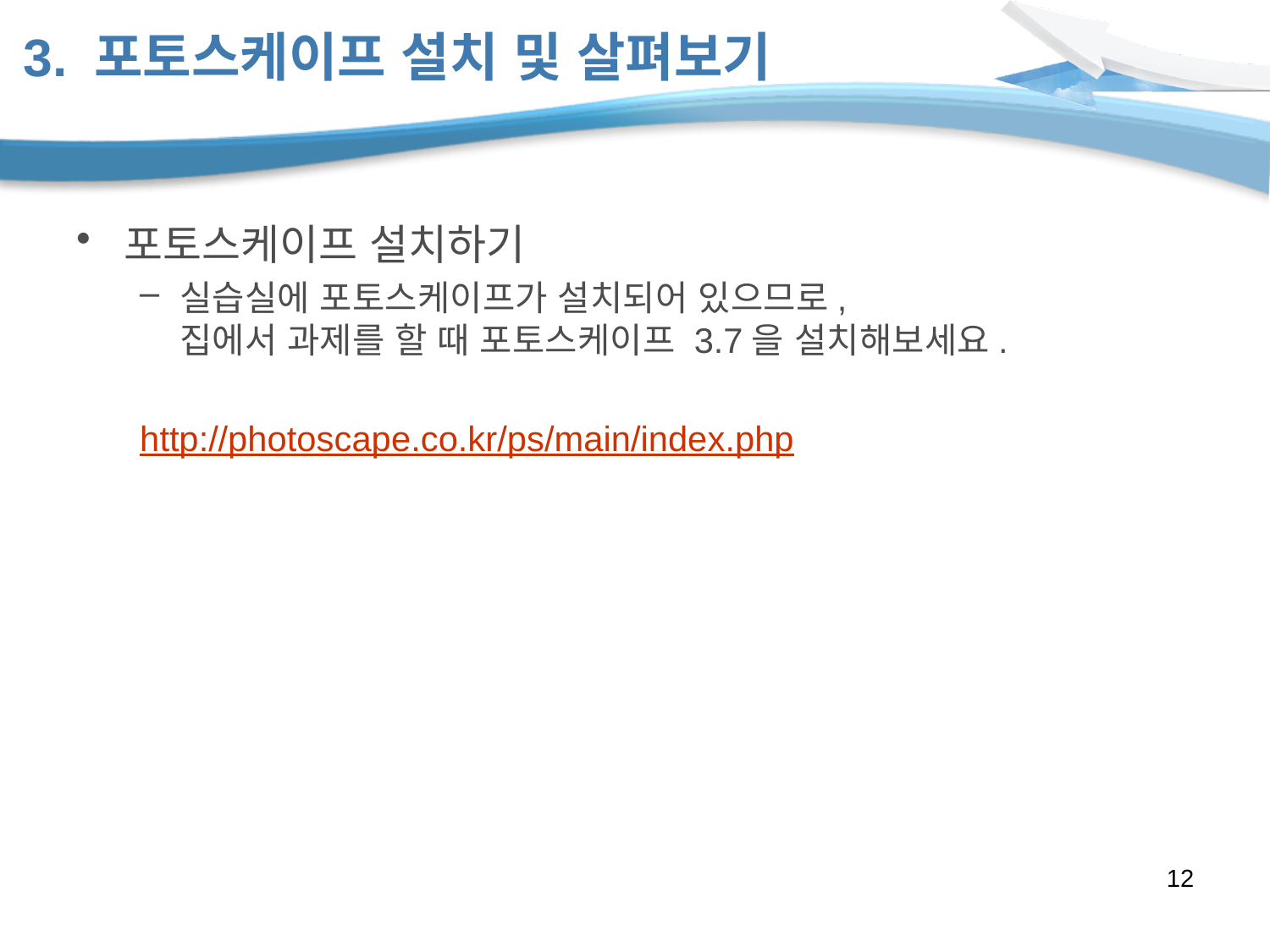

# 3. 포토스케이프 설치 및 살펴보기
포토스케이프 설치하기
실습실에 포토스케이프가 설치되어 있으므로,
집에서 과제를 할 때 포토스케이프 3.7을 설치해보세요.

http://photoscape.co.kr/ps/main/index.php

12